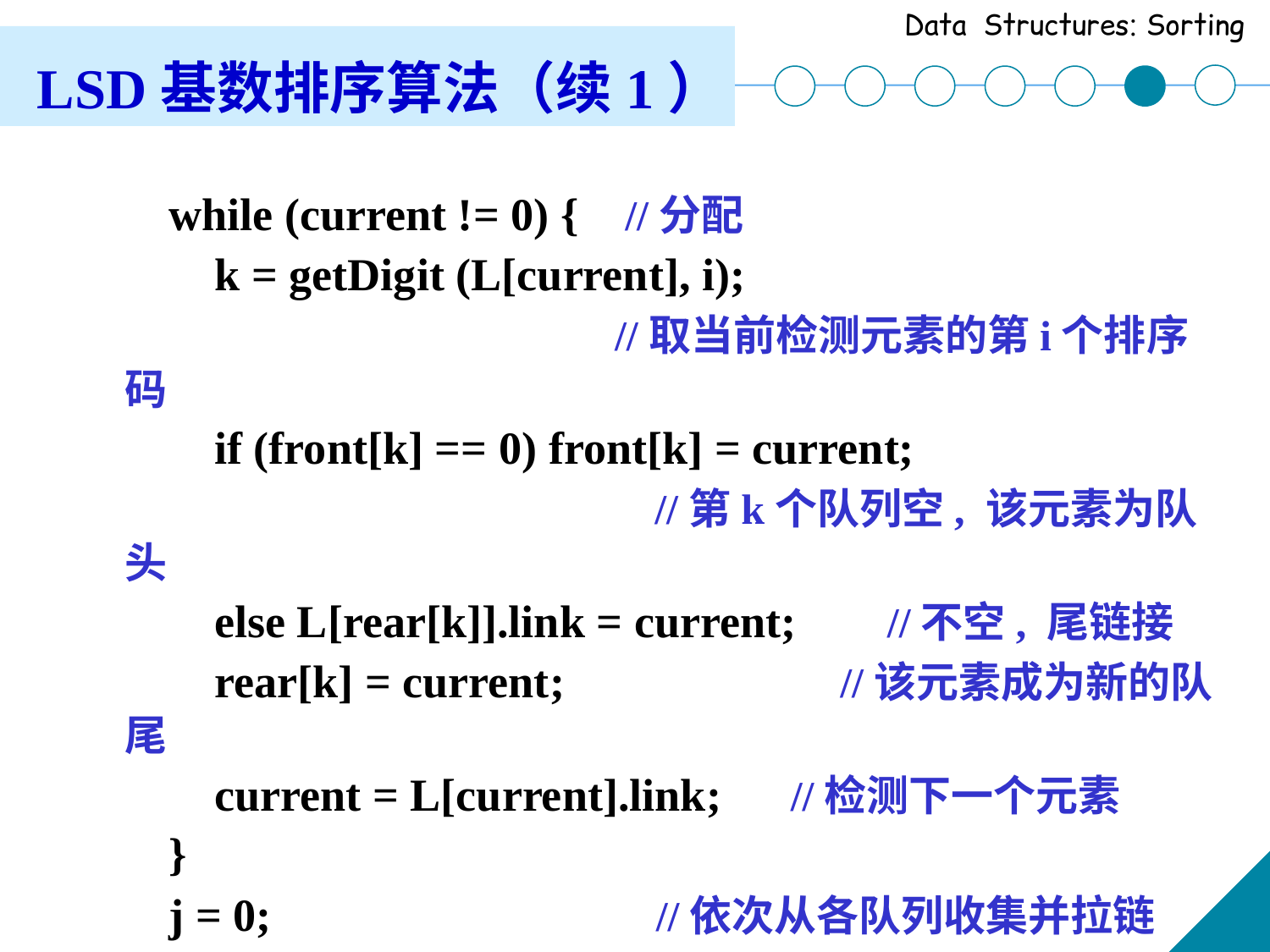

LSD基数排序算法（续1）

        while (current != 0) {    //分配
            k = getDigit (L[current], i);
                                               //取当前检测元素的第i个排序码
            if (front[k] == 0) front[k] = current;
				             //第k个队列空, 该元素为队头
            else L[rear[k]].link = current;	//不空, 尾链接
            rear[k] = current;		       //该元素成为新的队尾
            current = L[current].link;      //检测下一个元素
        }
        j = 0;			  //依次从各队列收集并拉链
        while (front[j] == 0) j++;	        //跳过空队列